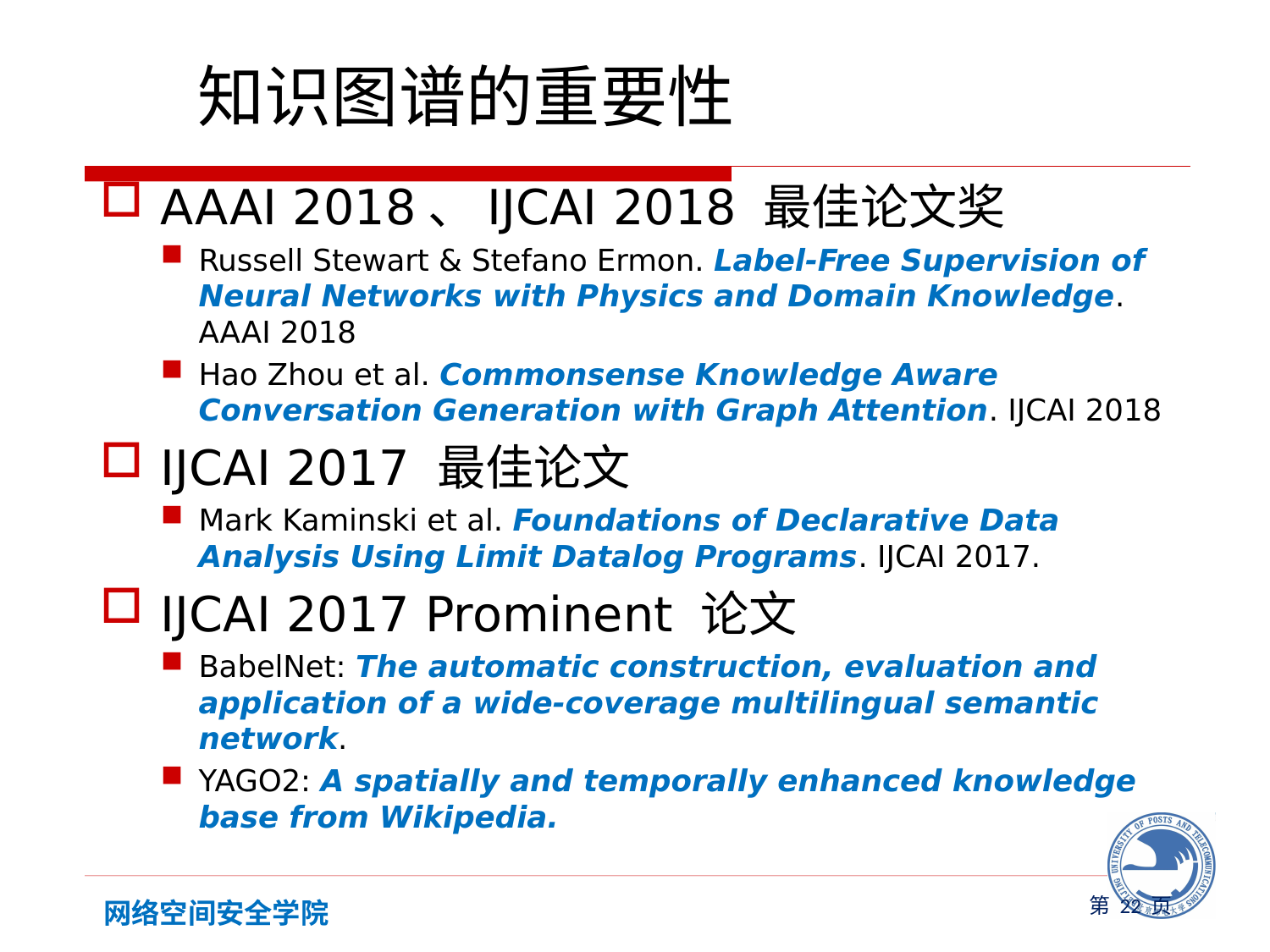

# 知识图谱的重要性
 AAAI 2018、IJCAI 2018 最佳论文奖
Russell Stewart & Stefano Ermon. Label-Free Supervision of Neural Networks with Physics and Domain Knowledge. AAAI 2018
Hao Zhou et al. Commonsense Knowledge Aware Conversation Generation with Graph Attention. IJCAI 2018
 IJCAI 2017 最佳论文
Mark Kaminski et al. Foundations of Declarative Data Analysis Using Limit Datalog Programs. IJCAI 2017.
 IJCAI 2017 Prominent 论文
BabelNet: The automatic construction, evaluation and application of a wide-coverage multilingual semantic network.
YAGO2: A spatially and temporally enhanced knowledge base from Wikipedia.
第 22 页